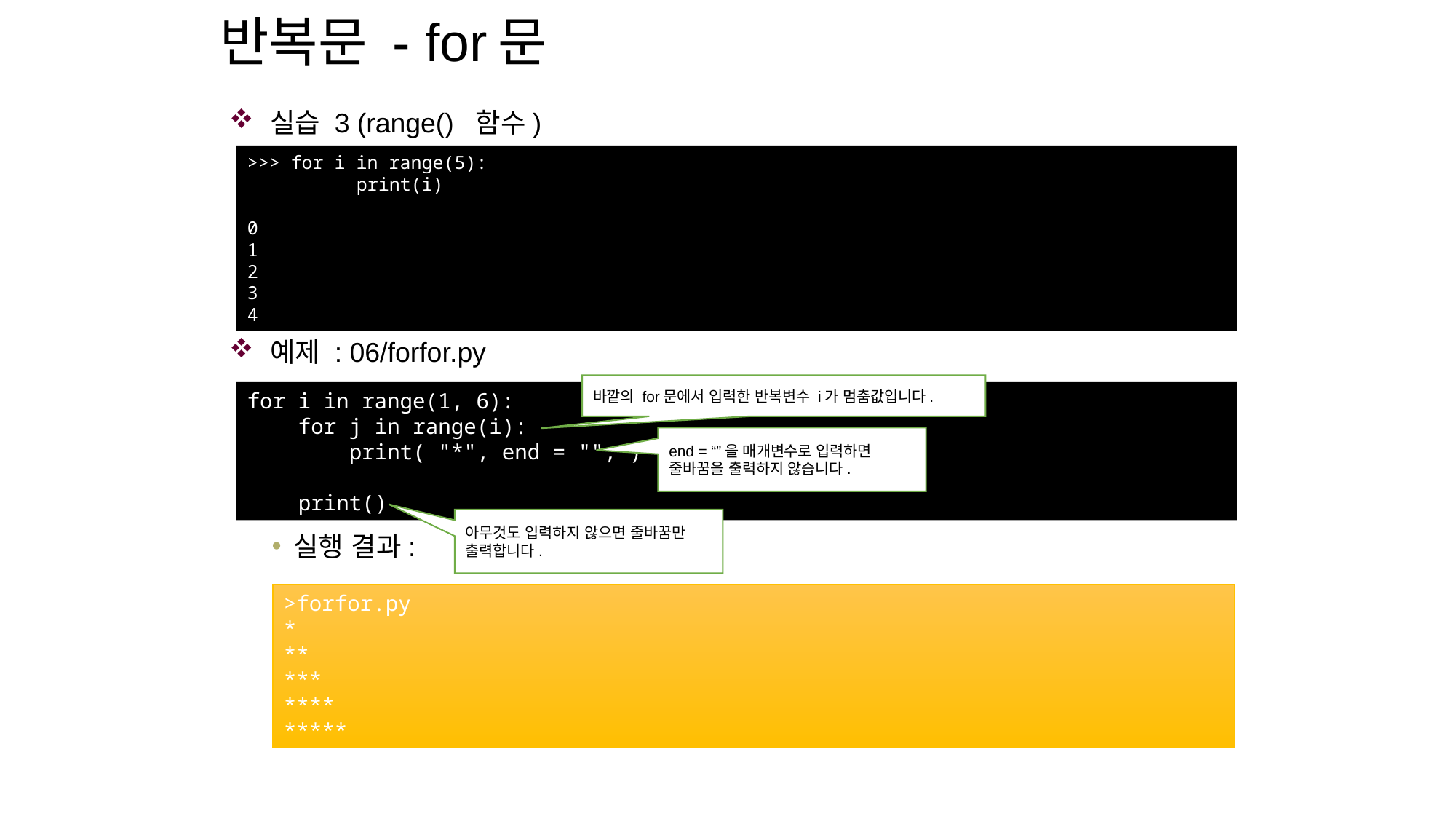

# 반복문 - for문
실습 3 (range()  함수)

예제 : 06/forfor.py

실행 결과:

>>> for i in range(5):
	print(i)

0
1
2
3
4
바깥의 for문에서 입력한 반복변수 i가 멈춤값입니다.
for i in range(1, 6):
    for j in range(i):
        print( "*", end = "", )

    print()
end = “”을 매개변수로 입력하면 줄바꿈을 출력하지 않습니다.
아무것도 입력하지 않으면 줄바꿈만 출력합니다.
>forfor.py
*
**
***
****
*****